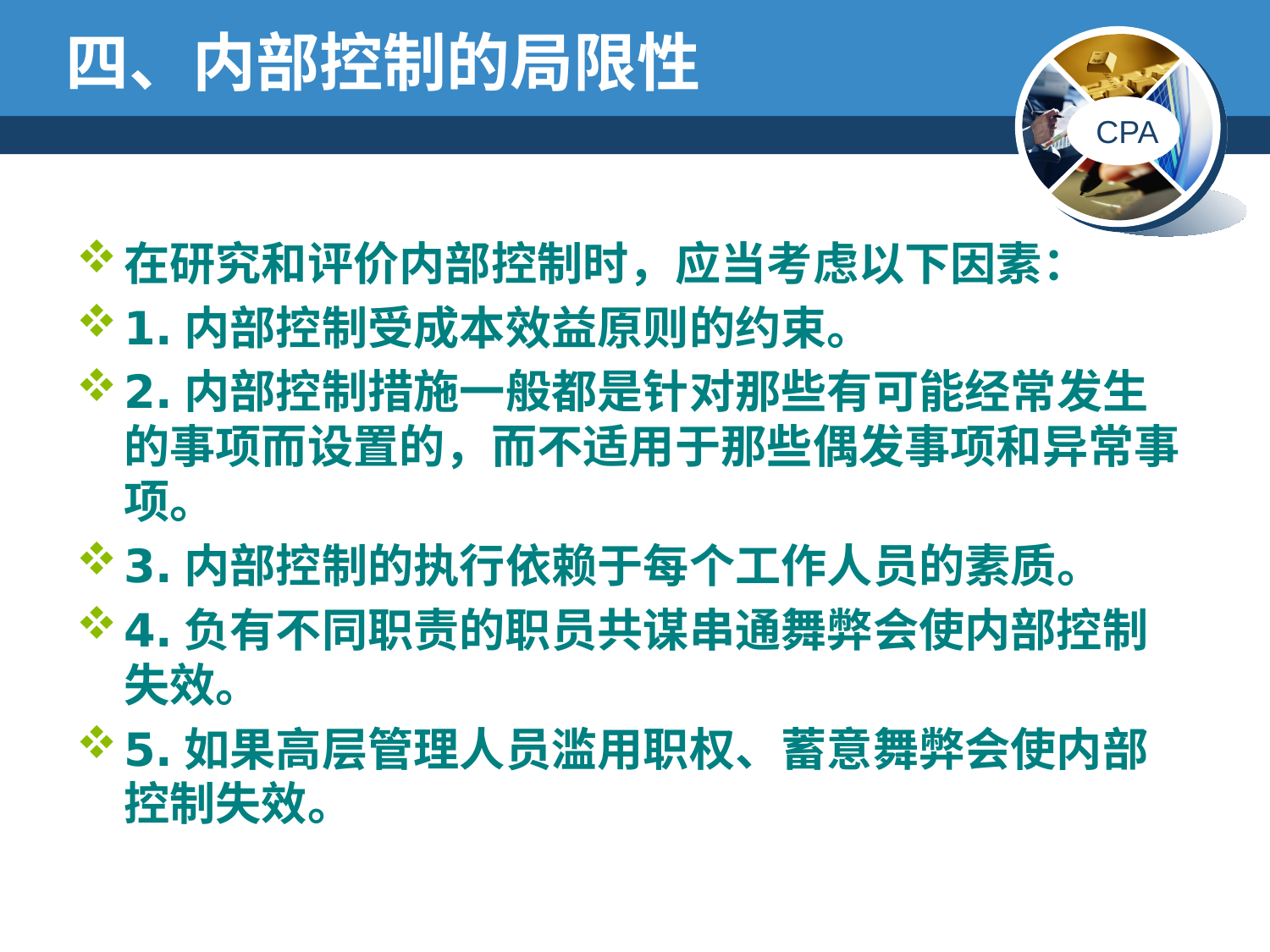

# 四、内部控制的局限性
在研究和评价内部控制时，应当考虑以下因素：
1.内部控制受成本效益原则的约束。
2.内部控制措施一般都是针对那些有可能经常发生的事项而设置的，而不适用于那些偶发事项和异常事项。
3.内部控制的执行依赖于每个工作人员的素质。
4.负有不同职责的职员共谋串通舞弊会使内部控制失效。
5.如果高层管理人员滥用职权、蓄意舞弊会使内部控制失效。